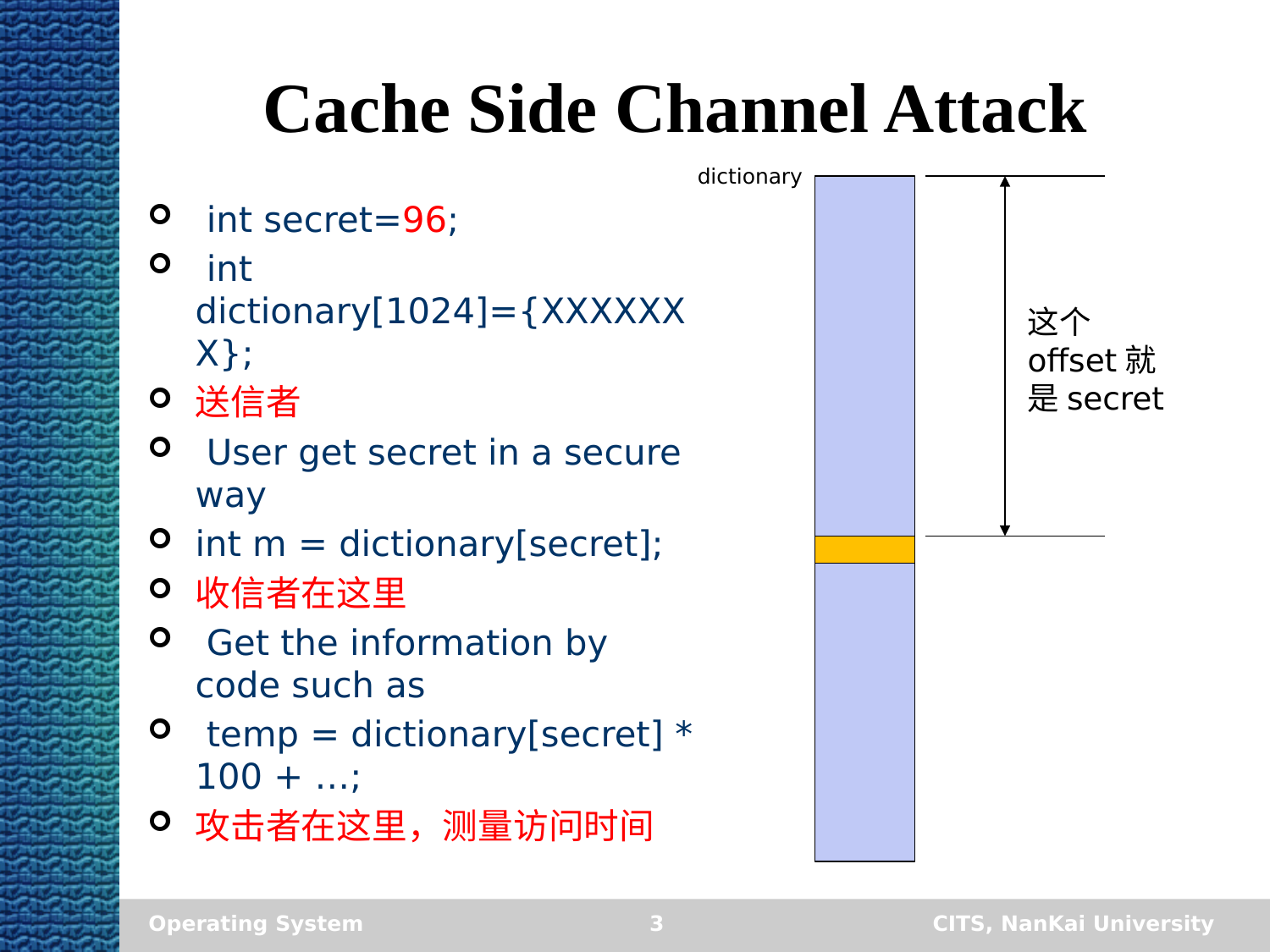

# Cache Side Channel Attack
dictionary

这个offset就是secret
 int secret=96;
 int dictionary[1024]={XXXXXXX};
送信者
 User get secret in a secure way
int m = dictionary[secret];
收信者在这里
 Get the information by code such as
 temp = dictionary[secret] * 100 + …;
攻击者在这里，测量访问时间

Operating System
3
CITS, NanKai University